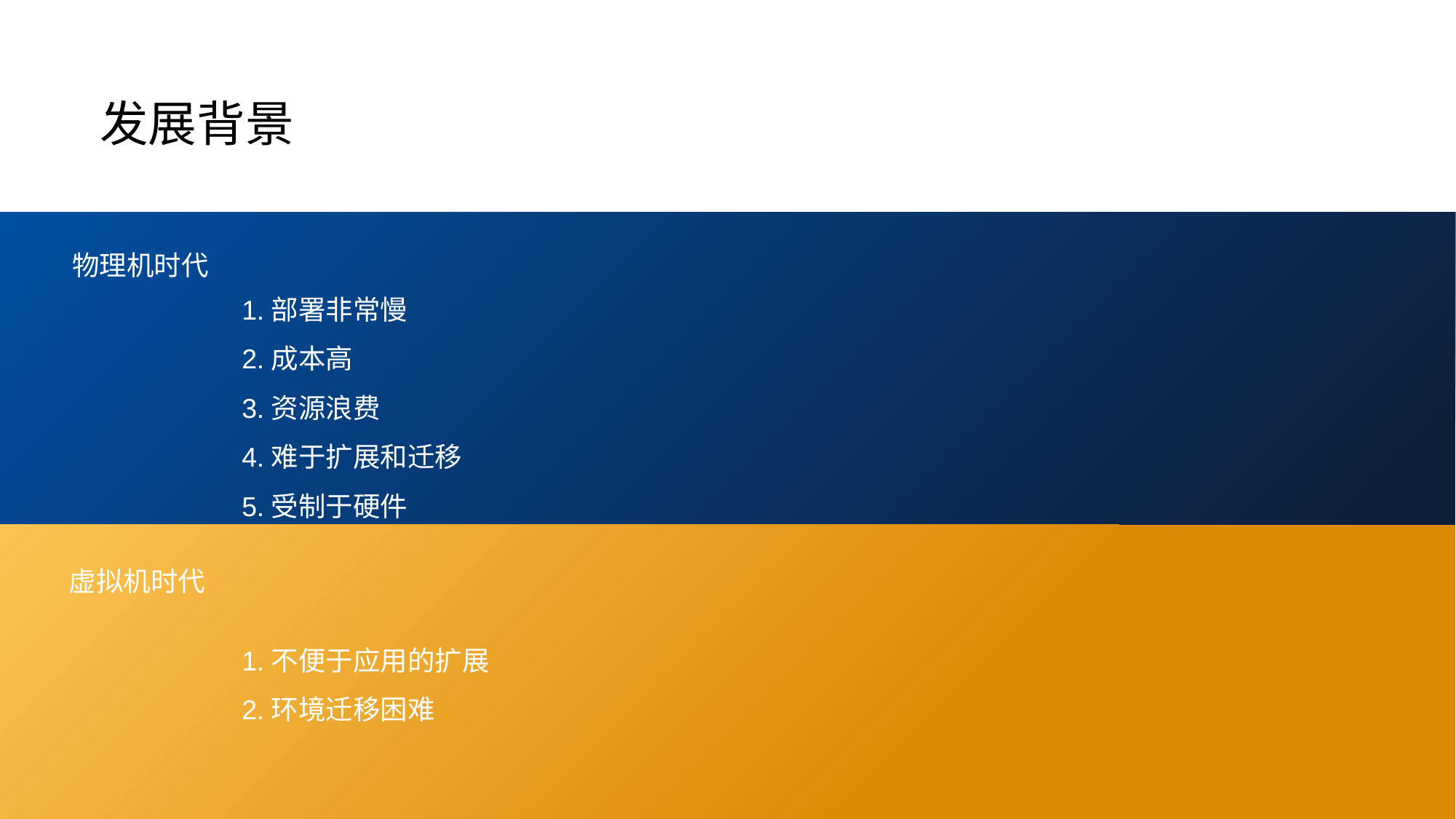

发展背景

物理机时代
1.部署非常慢
2.成本高
3.资源浪费
4.难于扩展和迁移
5.受制于硬件

虚拟机时代
1.不便于应用的扩展
2.环境迁移困难